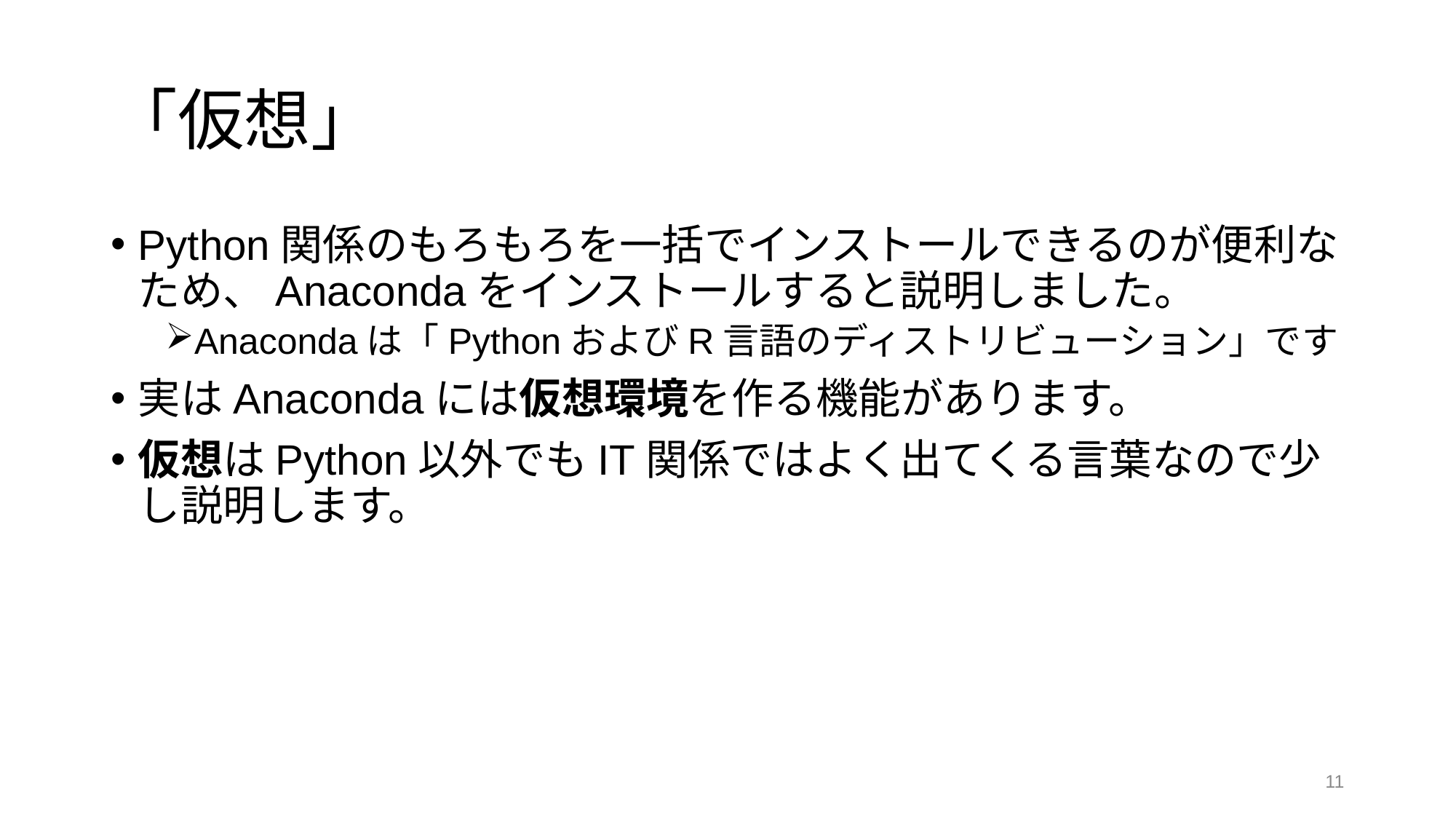

# 「仮想」
Python関係のもろもろを一括でインストールできるのが便利なため、Anacondaをインストールすると説明しました。
Anacondaは「PythonおよびR言語のディストリビューション」です
実はAnacondaには仮想環境を作る機能があります。
仮想はPython以外でもIT関係ではよく出てくる言葉なので少し説明します。
11